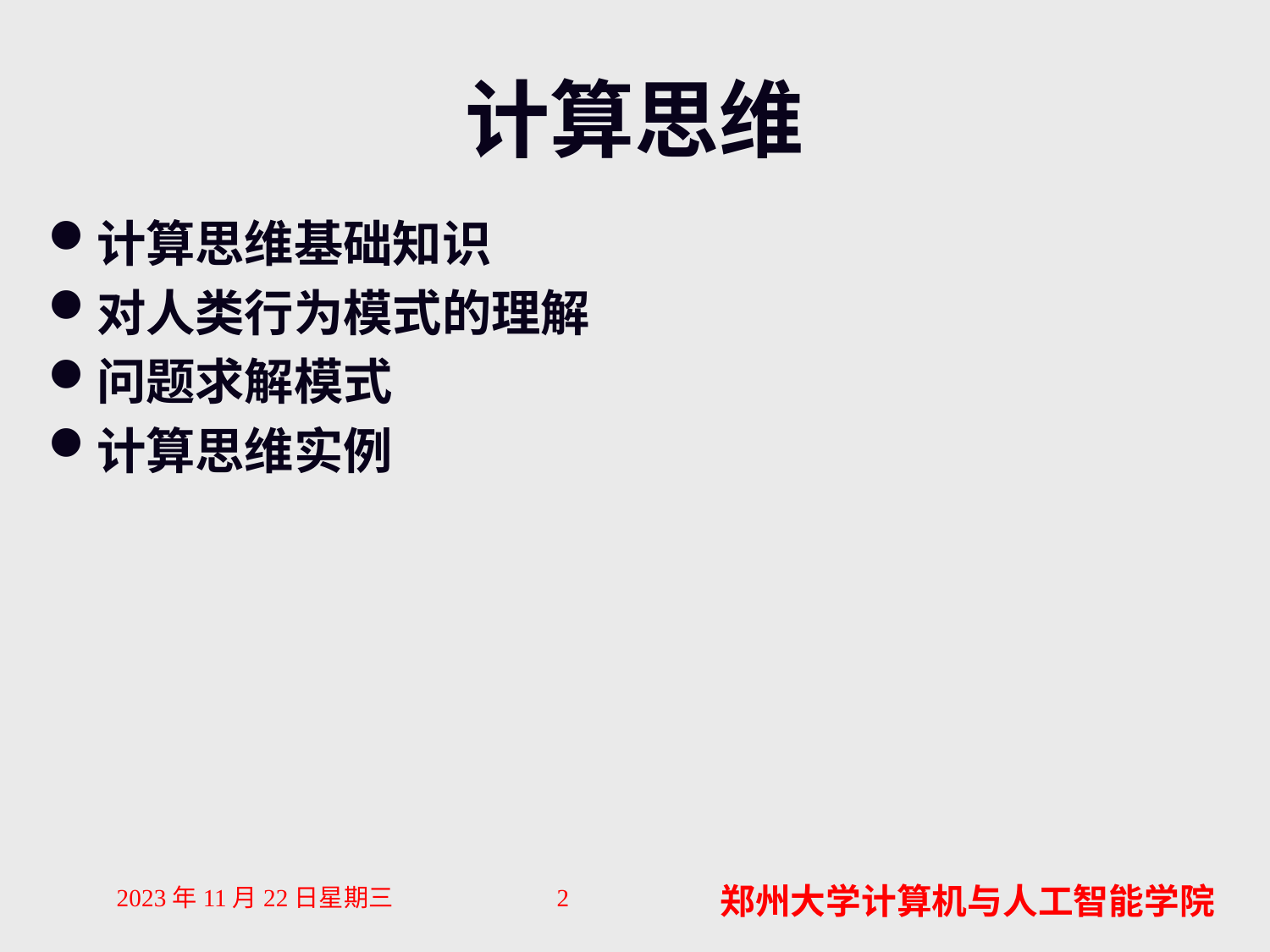

# 计算思维
计算思维基础知识
对人类行为模式的理解
问题求解模式
计算思维实例